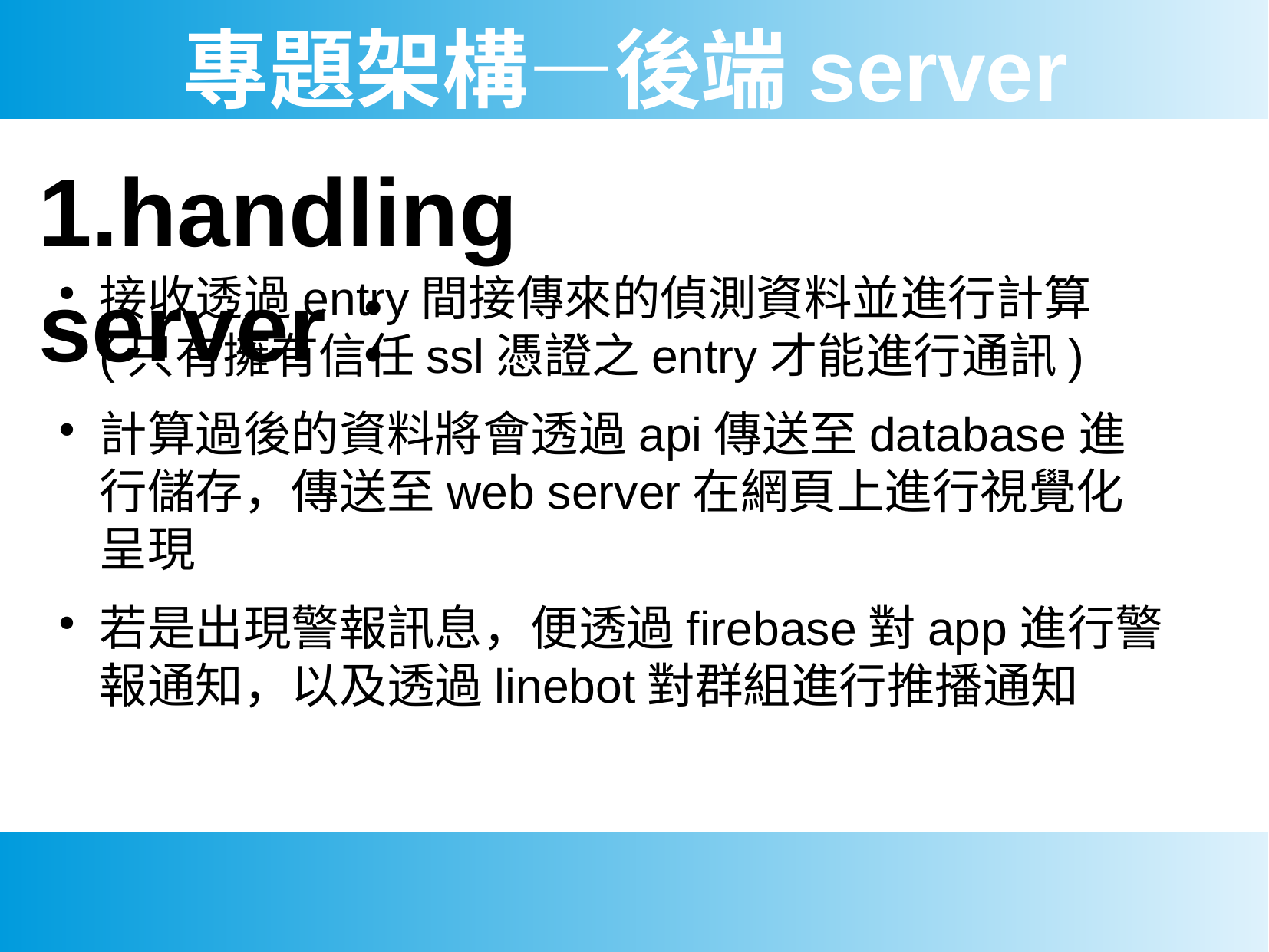

專題架構―後端server
1.handling server：
接收透過entry間接傳來的偵測資料並進行計算(只有擁有信任ssl憑證之entry才能進行通訊)
計算過後的資料將會透過api傳送至database進行儲存，傳送至web server在網頁上進行視覺化呈現
若是出現警報訊息，便透過firebase對app進行警報通知，以及透過linebot對群組進行推播通知